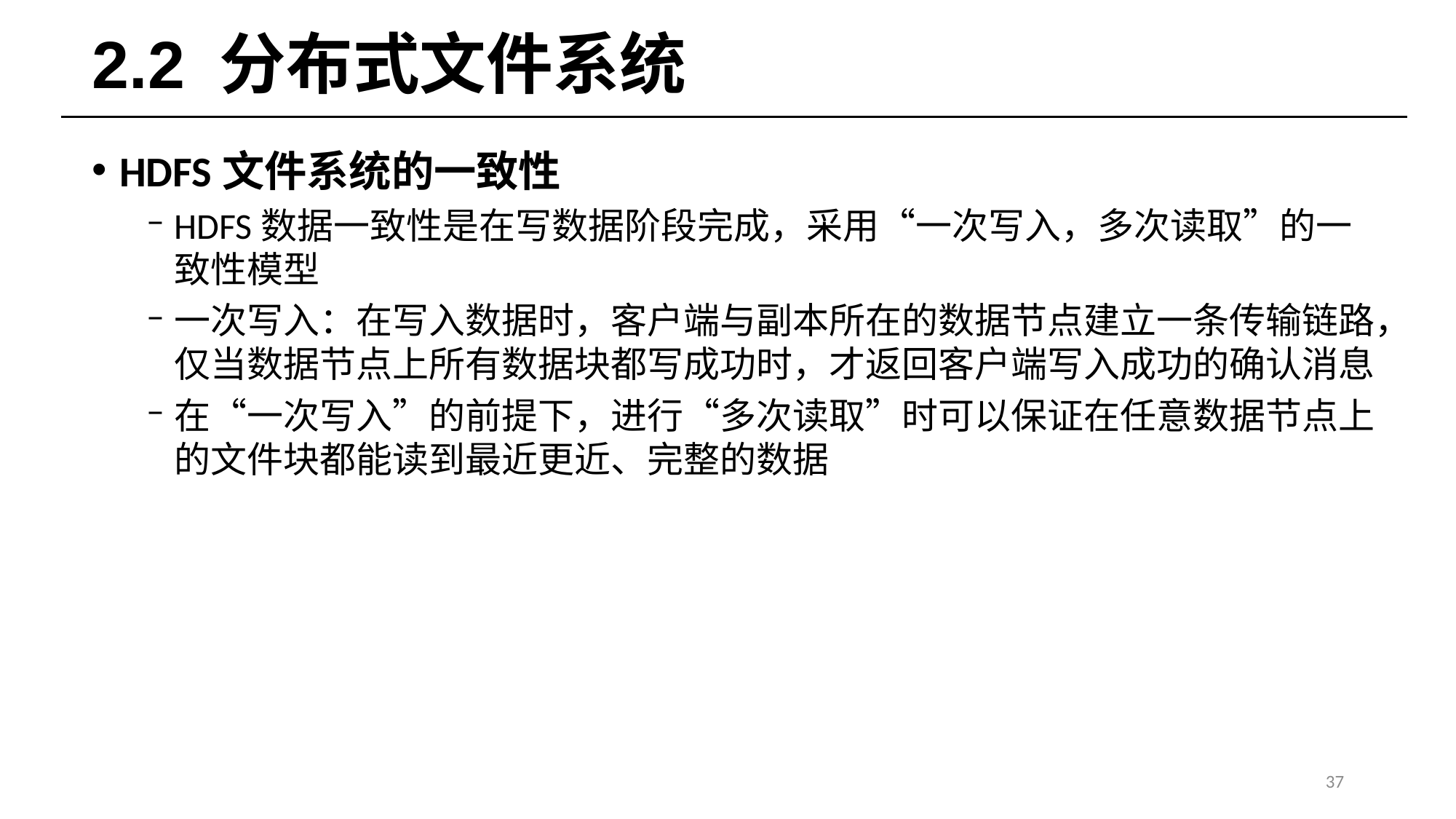

# 2.2 分布式文件系统
HDFS文件系统的一致性
HDFS数据一致性是在写数据阶段完成，采用“一次写入，多次读取”的一致性模型
一次写入：在写入数据时，客户端与副本所在的数据节点建立一条传输链路，仅当数据节点上所有数据块都写成功时，才返回客户端写入成功的确认消息
在“一次写入”的前提下，进行“多次读取”时可以保证在任意数据节点上的文件块都能读到最近更近、完整的数据

37